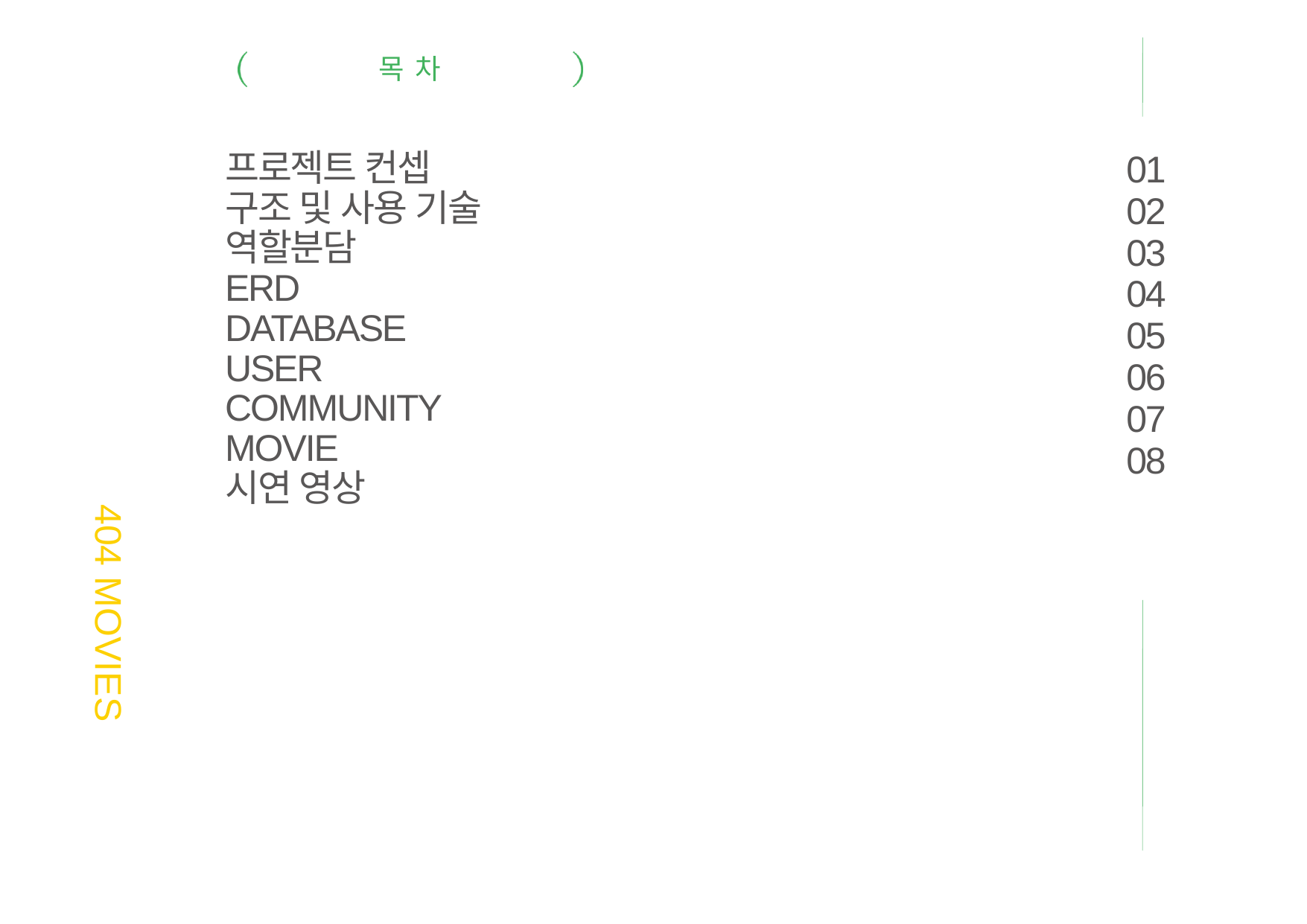

목 차
404 MOVIES
프로젝트 컨셉
구조 및 사용 기술
역할분담
ERD
DATABASE
USER
COMMUNITY
MOVIE
시연 영상

01
02
03
04
05
06
07
08